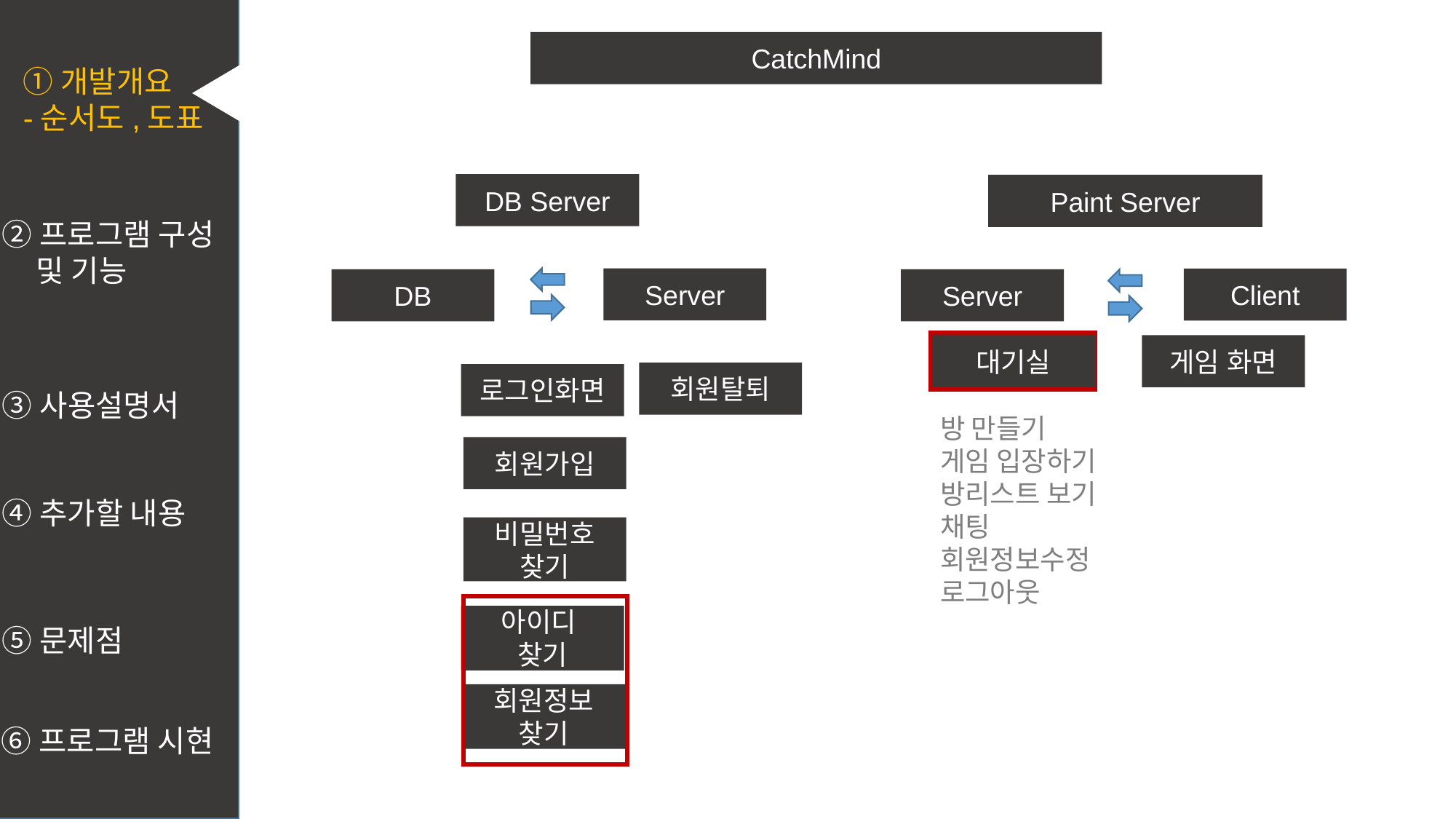

CatchMind
①개발개요
-순서도,도표

DB Server
Paint Server
②프로그램 구성
    및 기능

Server
Client
DB
Server

대기실
게임 화면
③사용설명서
회원탈퇴
로그인화면
방 만들기
게임 입장하기
방리스트 보기
채팅
회원정보수정
로그아웃
회원가입
④추가할 내용
비밀번호 찾기
⑤문제점

아이디
찾기
회원정보 찾기
⑥프로그램 시현